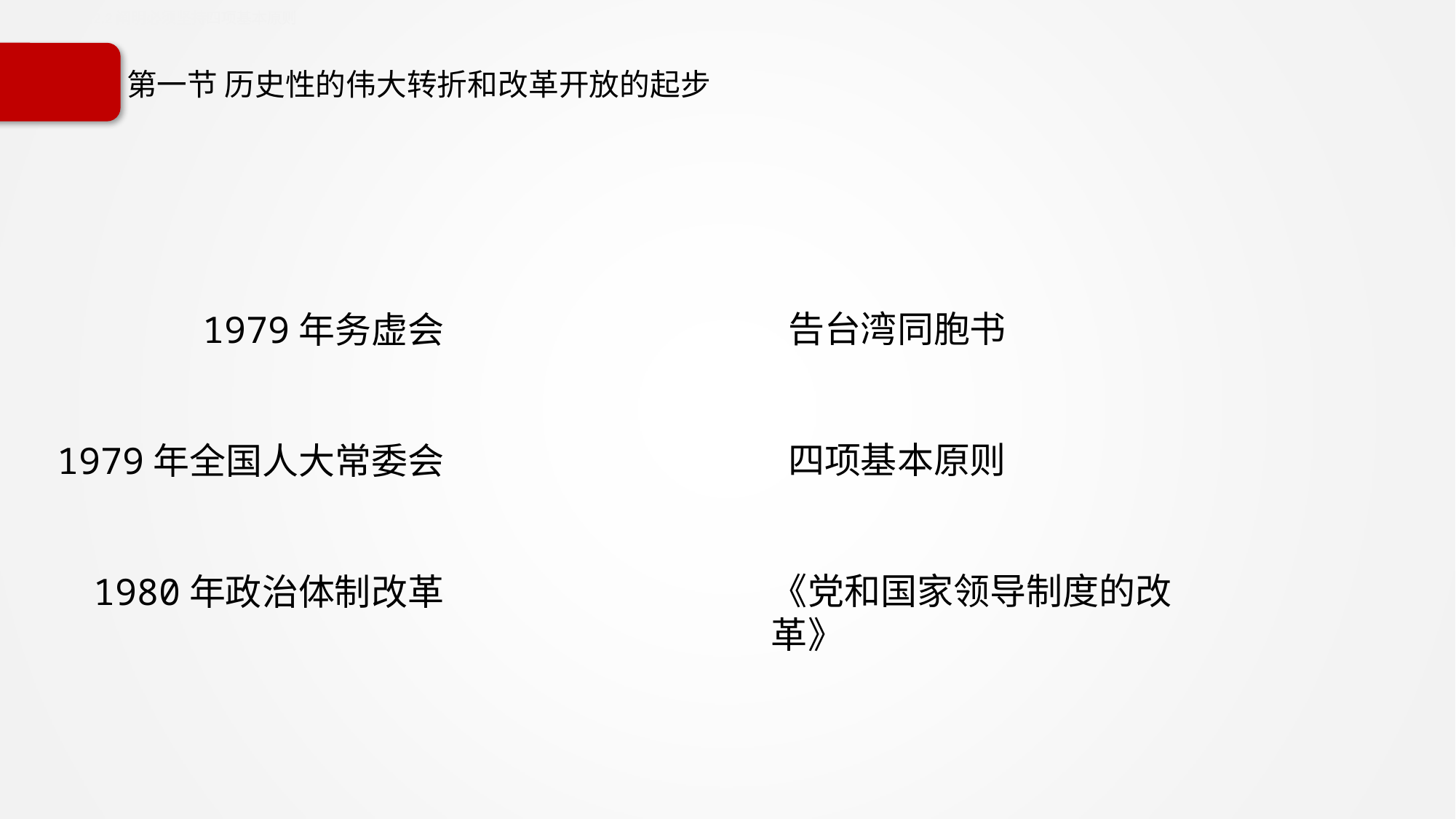

10.1.2.2阐明必须坚持四项基本原则
# 第一节 历史性的伟大转折和改革开放的起步

 告台湾同胞书

 四项基本原则

《党和国家领导制度的改革》

1979年务虚会

1979年全国人大常委会

1980年政治体制改革